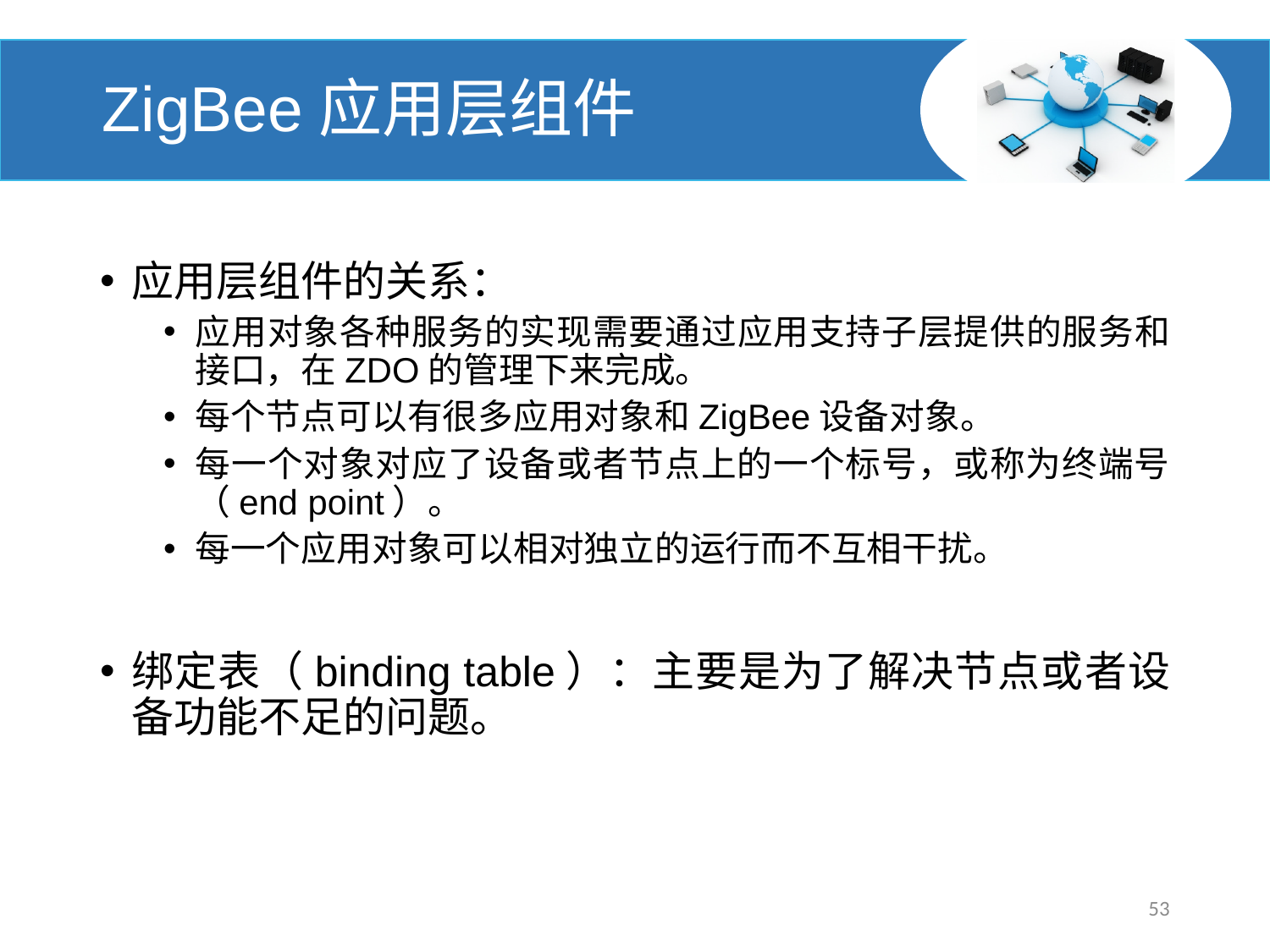

# ZigBee应用层组件
应用层组件的关系：
应用对象各种服务的实现需要通过应用支持子层提供的服务和接口，在ZDO的管理下来完成。
每个节点可以有很多应用对象和ZigBee设备对象。
每一个对象对应了设备或者节点上的一个标号，或称为终端号（end point）。
每一个应用对象可以相对独立的运行而不互相干扰。

绑定表（binding table）：主要是为了解决节点或者设备功能不足的问题。

53